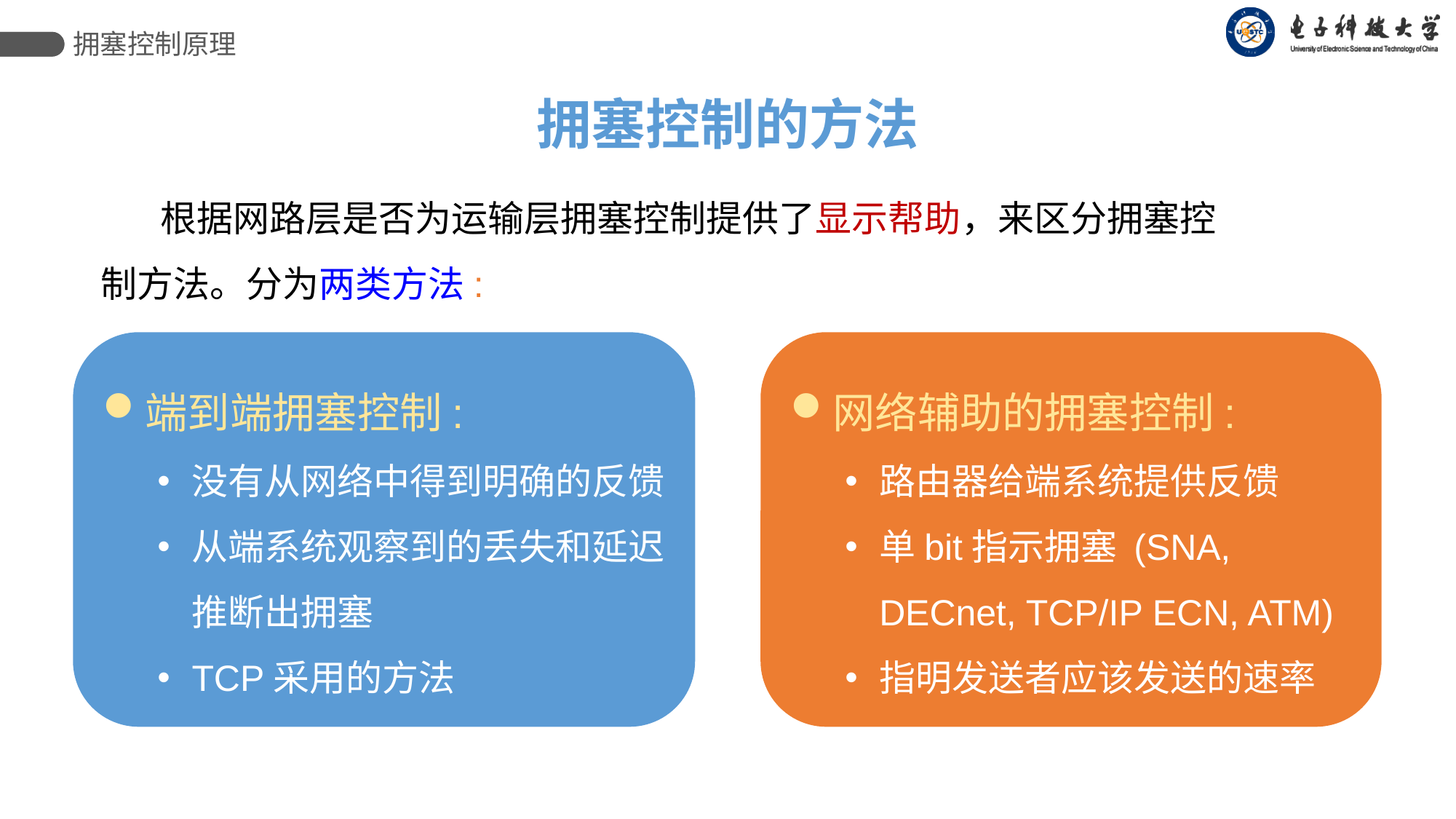

拥塞控制原理

拥塞控制的方法
      根据网路层是否为运输层拥塞控制提供了显示帮助，来区分拥塞控制方法。分为两类方法:
端到端拥塞控制:
没有从网络中得到明确的反馈
从端系统观察到的丢失和延迟推断出拥塞
TCP采用的方法
网络辅助的拥塞控制:
路由器给端系统提供反馈
单bit指示拥塞 (SNA, DECnet, TCP/IP ECN, ATM)
指明发送者应该发送的速率